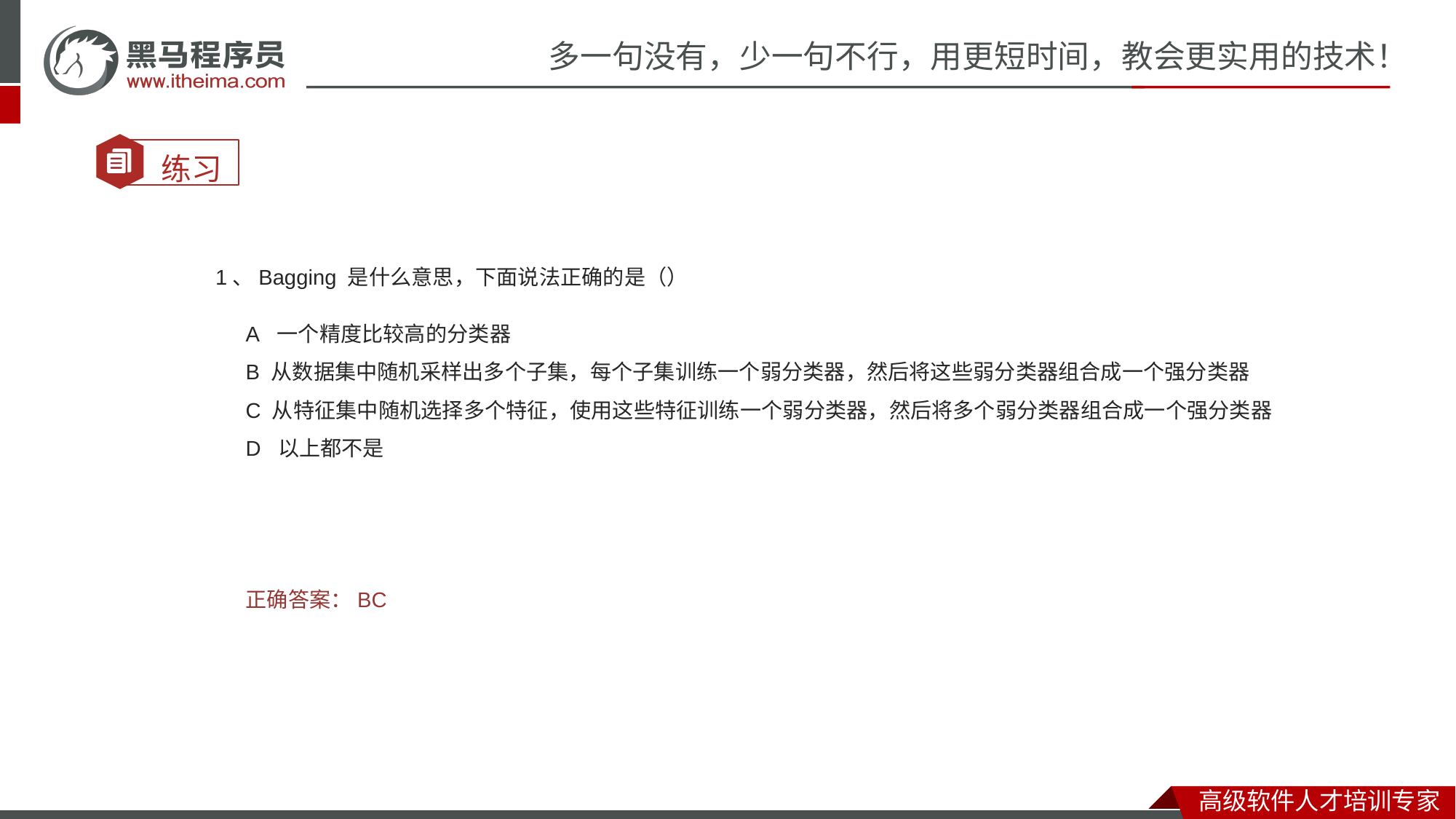

1、Bagging 是什么意思，下面说法正确的是（）
A  一个精度比较高的分类器
B 从数据集中随机采样出多个子集，每个子集训练一个弱分类器，然后将这些弱分类器组合成一个强分类器
C 从特征集中随机选择多个特征，使用这些特征训练一个弱分类器，然后将多个弱分类器组合成一个强分类器
D  以上都不是
正确答案：BC